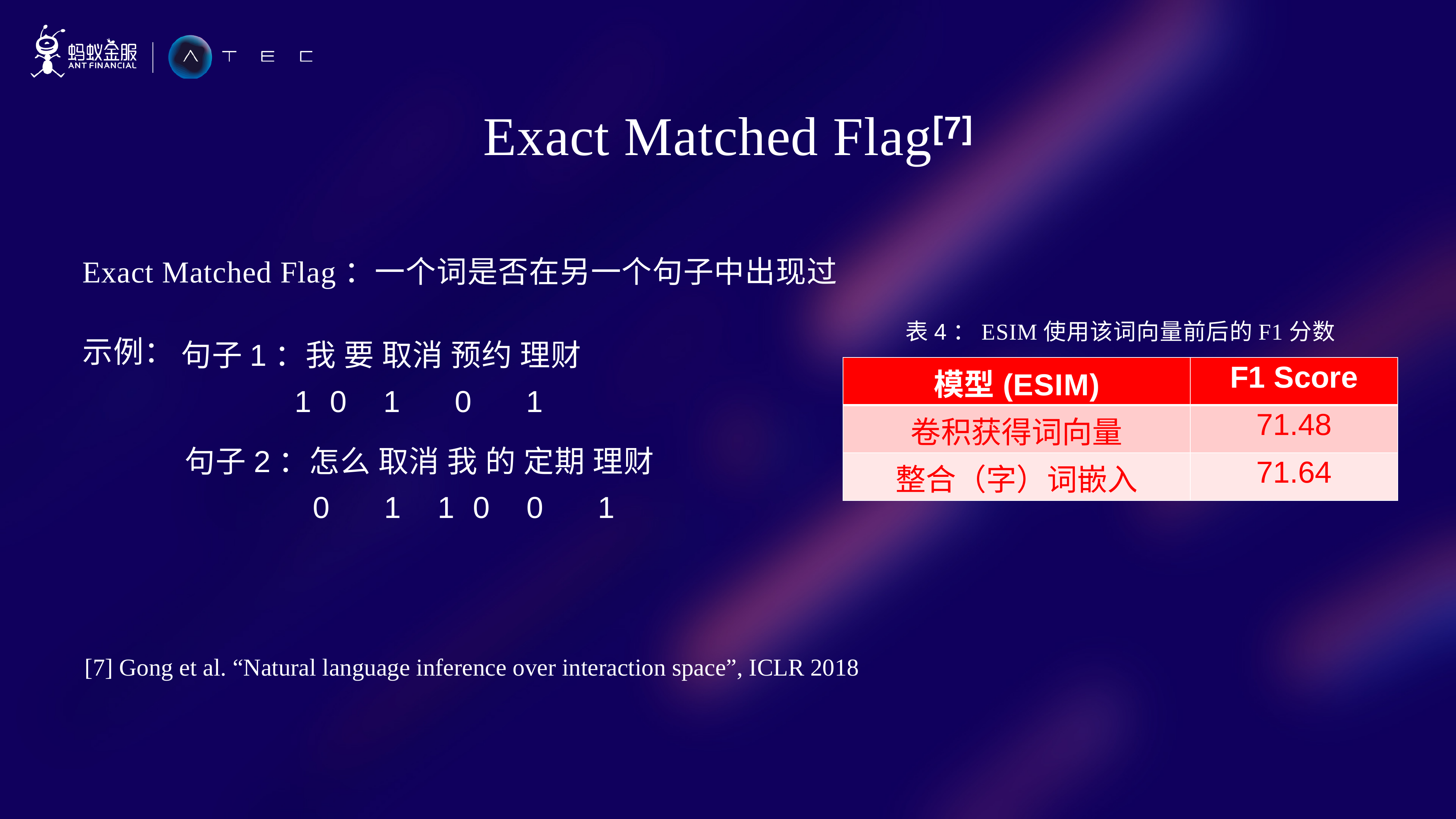

Exact Matched Flag[7]
Exact Matched Flag：一个词是否在另一个句子中出现过

示例：
句子1：我 要 取消 预约 理财
1  0    1      0      1
句子2：怎么 取消 我 的 定期 理财
  0      1    1  0    0      1
表4：ESIM使用该词向量前后的F1分数
| 模型(ESIM) | F1 Score |
| --- | --- |
| 卷积获得词向量 | 71.48 |
| 整合（字）词嵌入 | 71.64 |
[7] Gong et al. “Natural language inference over interaction space”, ICLR 2018